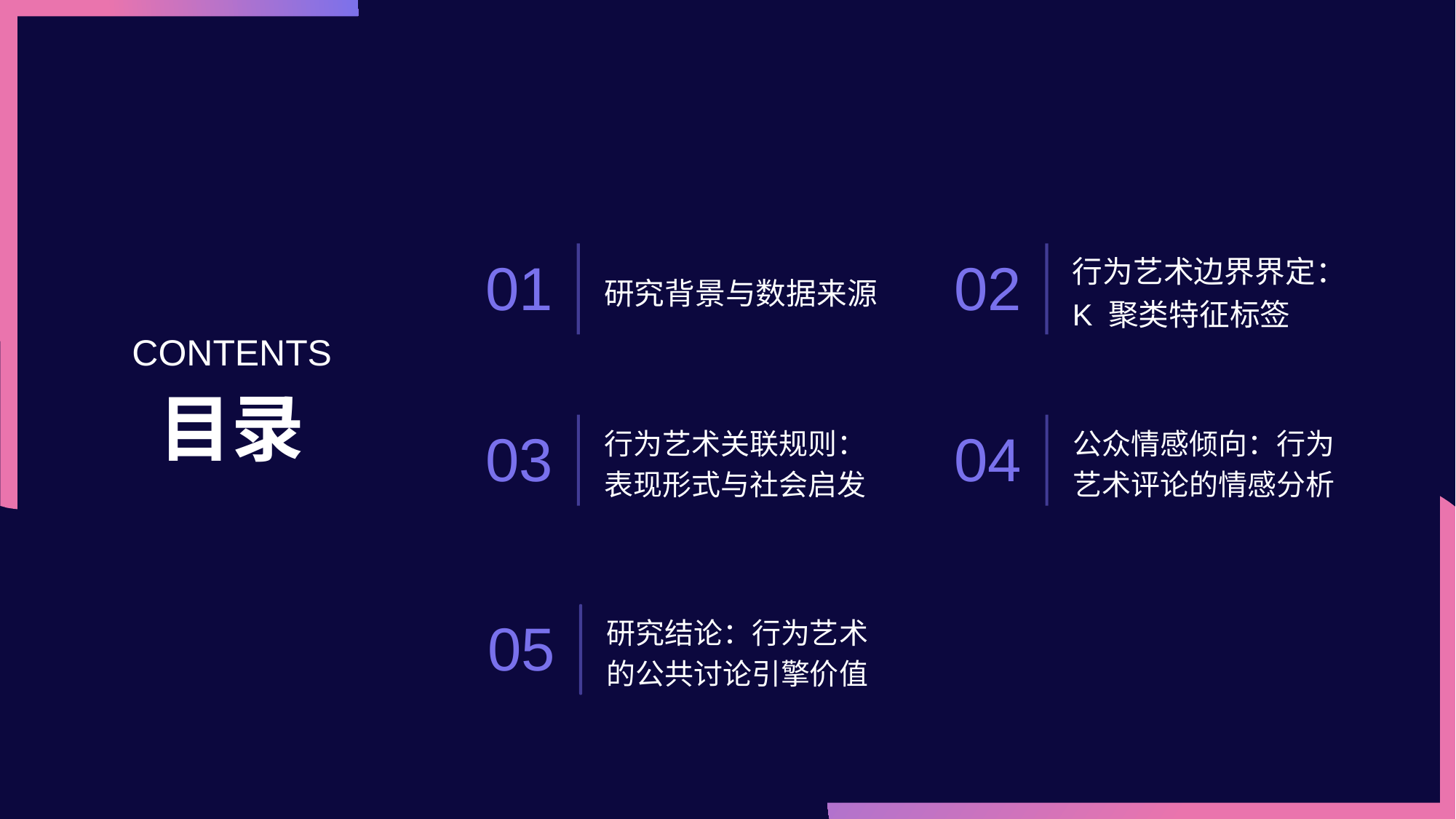

研究背景与数据来源
行为艺术边界界定：K 聚类特征标签

01
02
CONTENTS
目录
行为艺术关联规则：表现形式与社会启发
公众情感倾向：行为艺术评论的情感分析

03
04
研究结论：行为艺术的公共讨论引擎价值

05